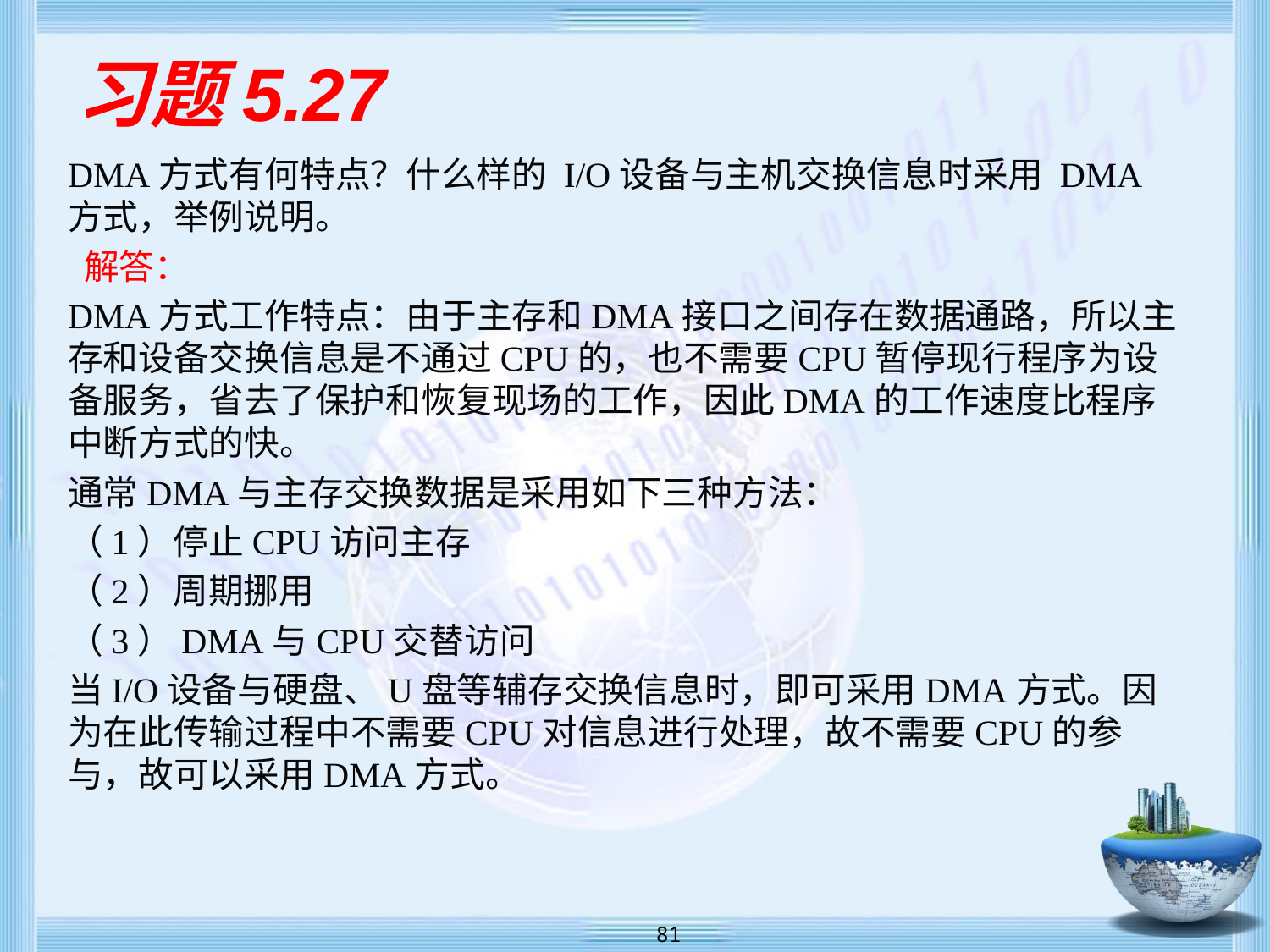

# 习题5.27
DMA方式有何特点？什么样的 I/O设备与主机交换信息时采用 DMA方式，举例说明。
 解答：
DMA方式工作特点：由于主存和DMA接口之间存在数据通路，所以主存和设备交换信息是不通过CPU的，也不需要CPU暂停现行程序为设备服务，省去了保护和恢复现场的工作，因此DMA的工作速度比程序中断方式的快。
通常DMA与主存交换数据是采用如下三种方法：
（1）停止CPU访问主存
（2）周期挪用
（3）DMA与CPU交替访问
当I/O设备与硬盘、U盘等辅存交换信息时，即可采用DMA方式。因为在此传输过程中不需要CPU对信息进行处理，故不需要CPU的参与，故可以采用DMA方式。

    81